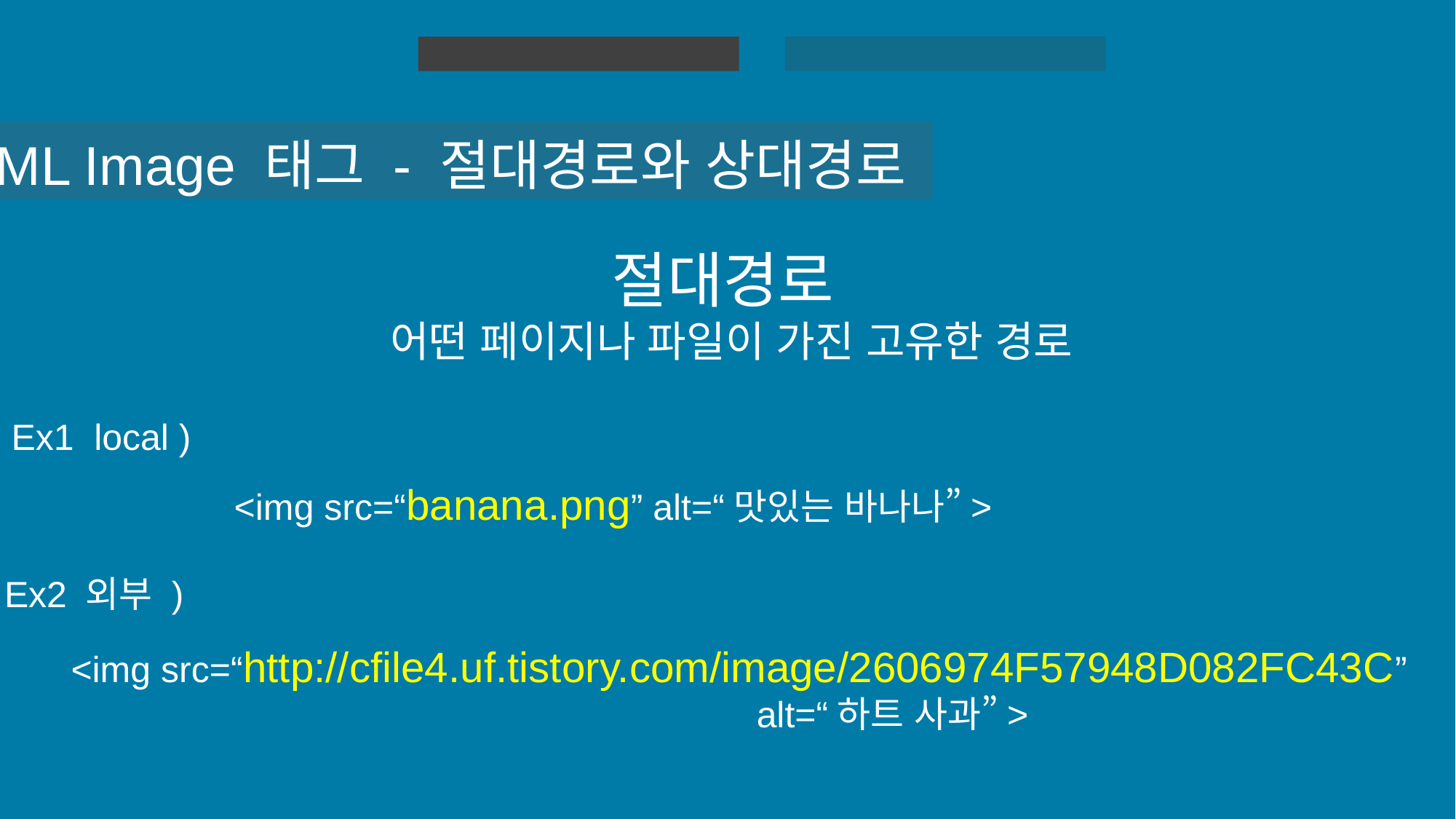

HTML 실습
HTML

HTML Image 태그 - 절대경로와 상대경로
절대경로
어떤 페이지나 파일이 가진 고유한 경로
Ex1  local )
<img src=“banana.png” alt=“맛있는 바나나”>
Ex2 외부 )
<img src=“http://cfile4.uf.tistory.com/image/2606974F57948D082FC43C”
			alt=“하트 사과”>